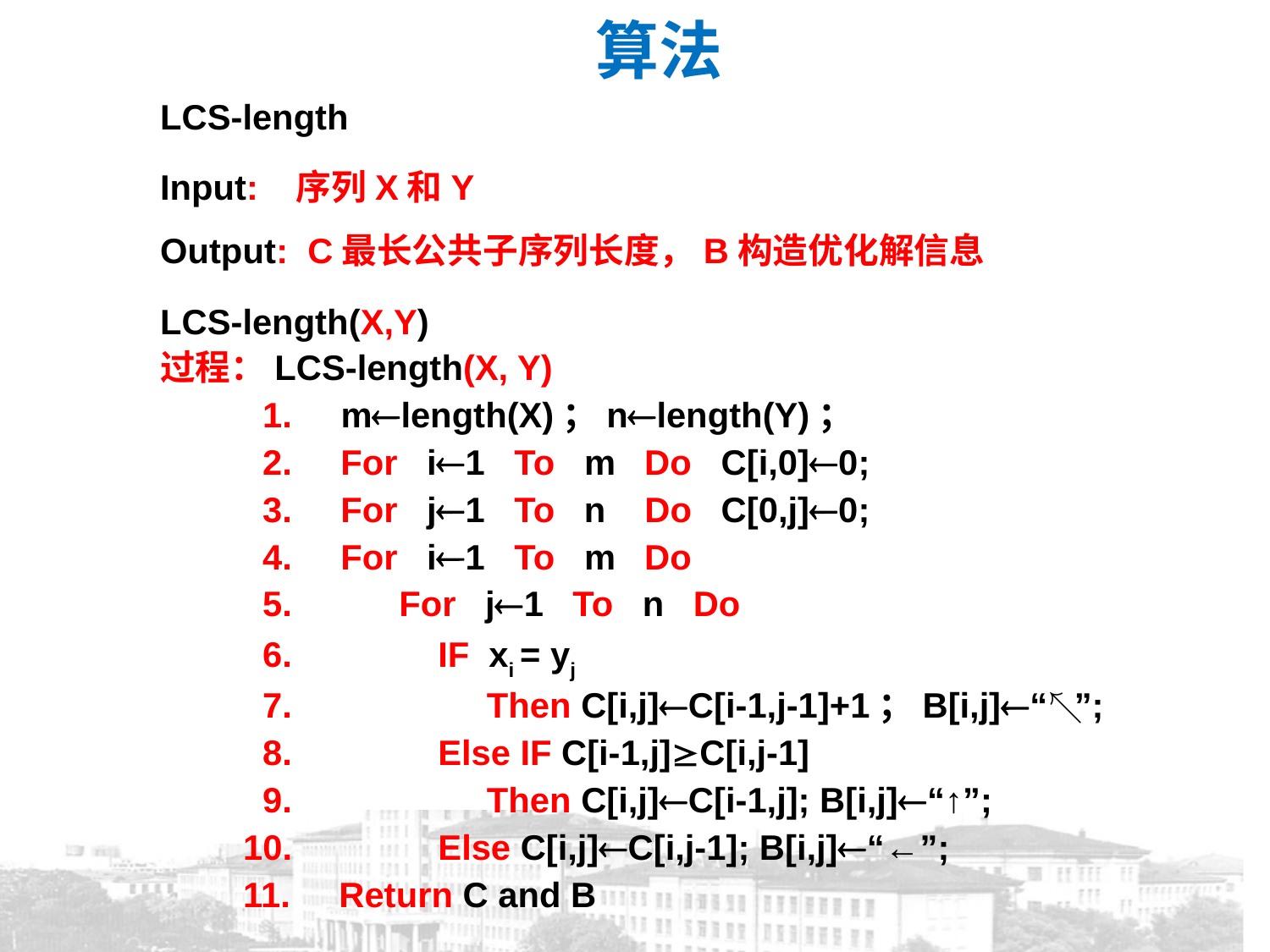

算法
LCS-length
Input:   序列X和Y
Output:  C最长公共子序列长度，B构造优化解信息
LCS-length(X,Y)
过程：LCS-length(X, Y)
    1.     m←length(X)；n←length(Y)；
    2.     For   i←1   To   m   Do   C[i,0]←0;
    3.     For   j←1   To   n    Do   C[0,j]←0;
    4.     For   i←1   To   m   Do
    5.           For   j←1   To   n   Do
    6.               IF  xi = yj
    7.                    Then C[i,j]←C[i-1,j-1]+1；B[i,j]←“↖”;
    8.               Else IF C[i-1,j]≥C[i,j-1]
    9.                    Then C[i,j]←C[i-1,j]; B[i,j]←“↑”;
  10.               Else C[i,j]←C[i,j-1]; B[i,j]←“←”;
  11.     Return C and B